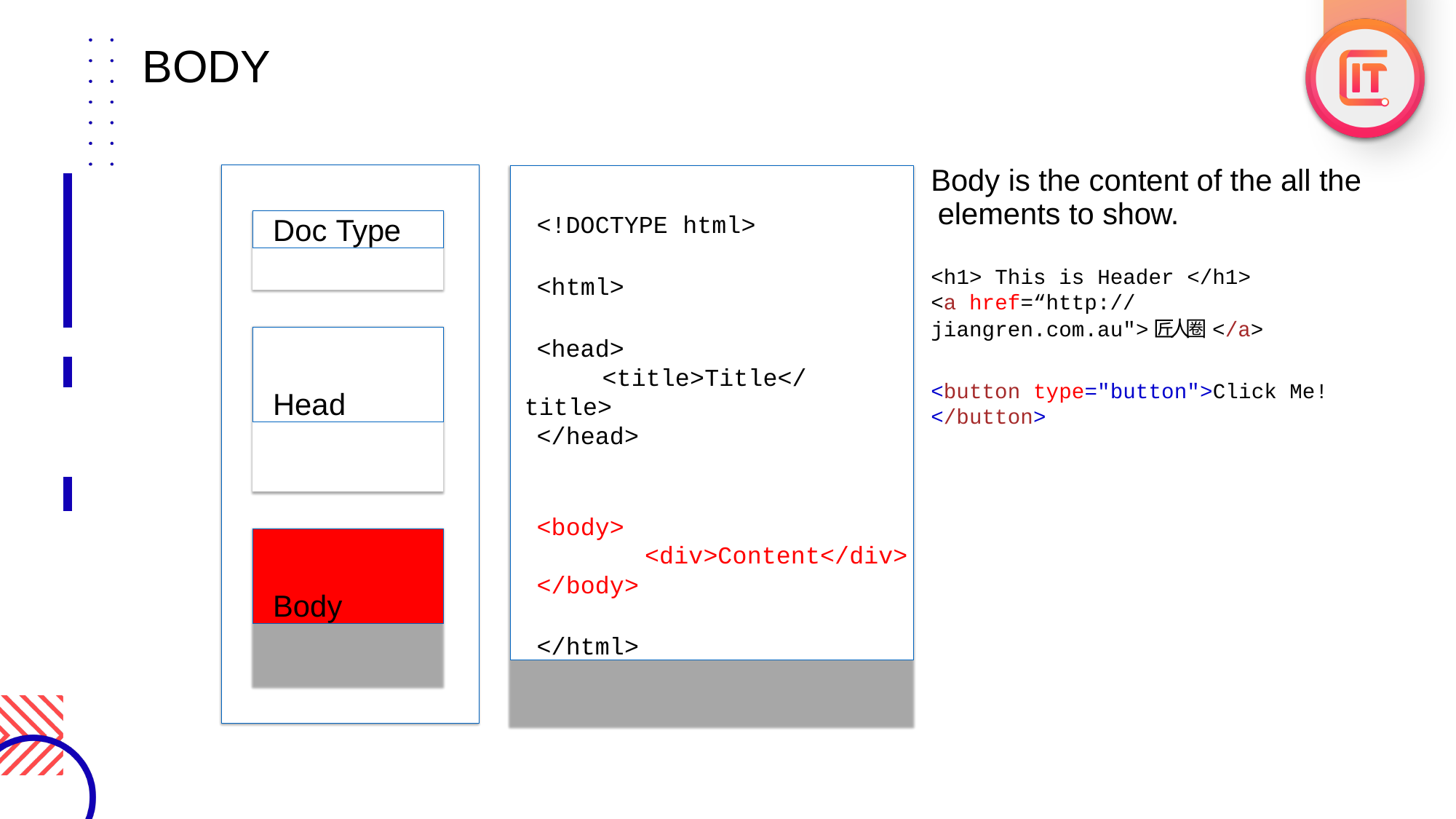

BODY

Body is the content of the all the  elements to show.

<h1> This is Header </h1>
<a href=“http://
jiangren.com.au">匠人圈</a>

<button type="button">Click Me!
</button>

<!DOCTYPE html>

<html>

<head>
<title>Title</  title>
</head>

<body>
<div>Content</div>
</body>

</html>

Doc Type

Head

Body